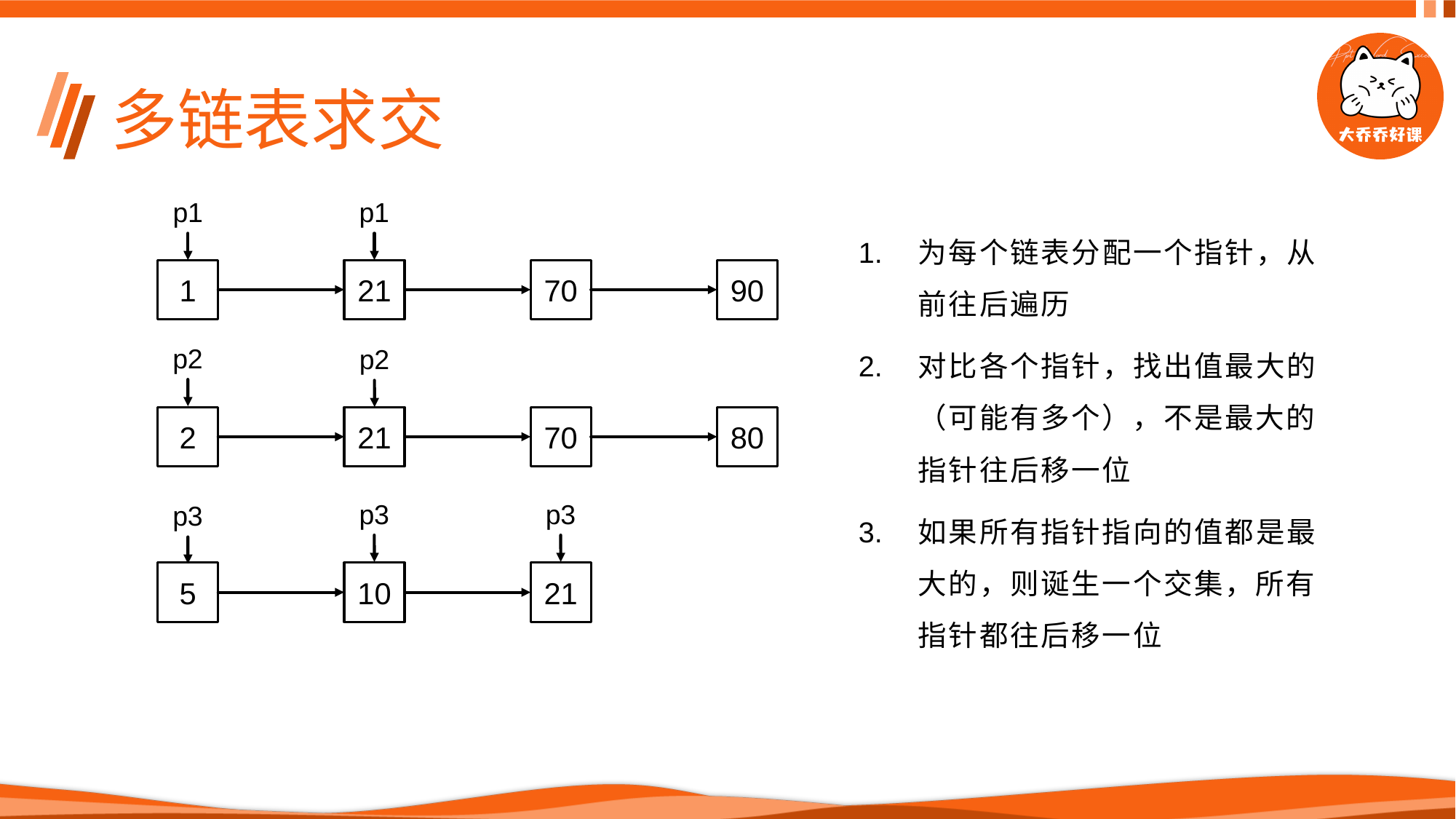

# 多链表求交
p1
p1
为每个链表分配一个指针，从前往后遍历
对比各个指针，找出值最大的（可能有多个），不是最大的指针往后移一位
如果所有指针指向的值都是最大的，则诞生一个交集，所有指针都往后移一位
1
21
70
90
p2
p2
2
21
70
80
p3
p3
p3
5
10
21